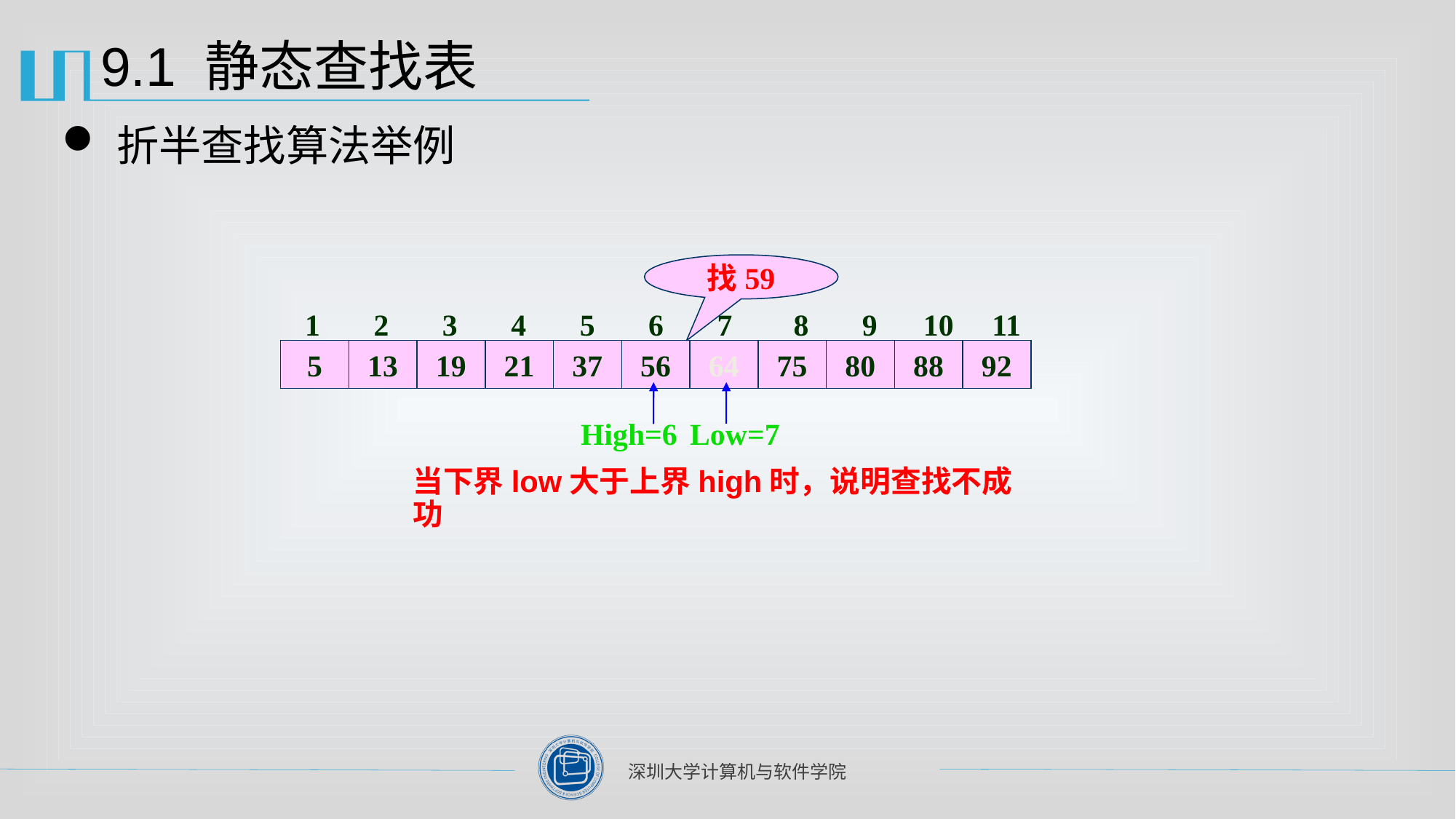

# 9.1 静态查找表
折半查找算法举例

找59
1       2       3       4       5       6       7        8       9      10     11
5
13
19
21
37
56
64
75
80
88
92

High=6
Low=7
当下界low大于上界high时，说明查找不成功
21